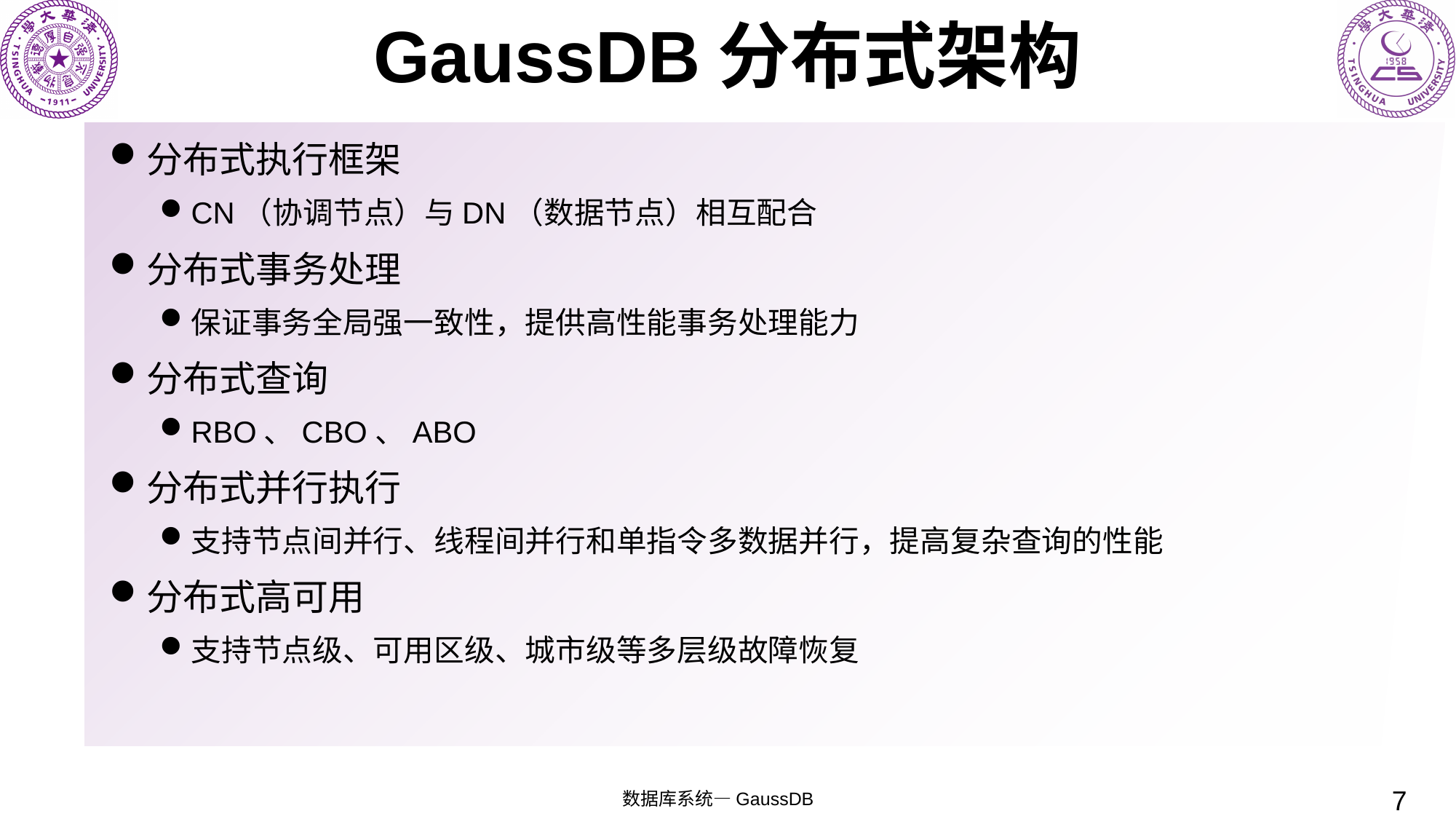

# GaussDB分布式架构

分布式执行框架
CN（协调节点）与DN（数据节点）相互配合
分布式事务处理
保证事务全局强一致性，提供高性能事务处理能力
分布式查询
RBO、CBO、ABO
分布式并行执行
支持节点间并行、线程间并行和单指令多数据并行，提高复杂查询的性能
分布式高可用
支持节点级、可用区级、城市级等多层级故障恢复
7
数据库系统—GaussDB